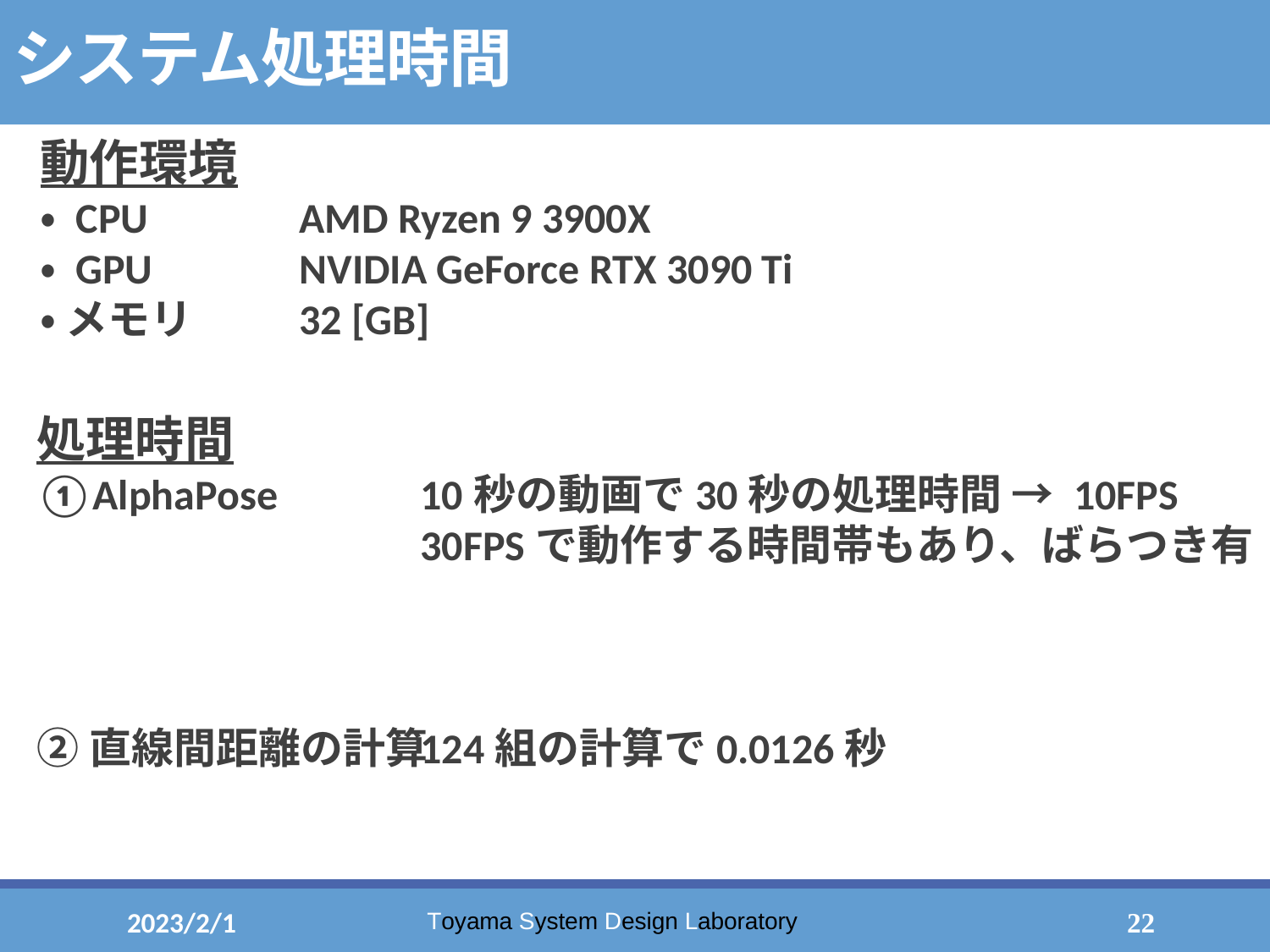

# システム処理時間

動作環境
・ CPU
・ GPU
・ メモリ
あ
AMD Ryzen 9 3900X
NVIDIA GeForce RTX 3090 Ti
32 [GB]
処理時間
①AlphaPose

②直線間距離の計算
あ
10秒の動画で30秒の処理時間 → 10FPS
30FPSで動作する時間帯もあり、ばらつき有

124組の計算で0.0126秒
2023/2/1
22